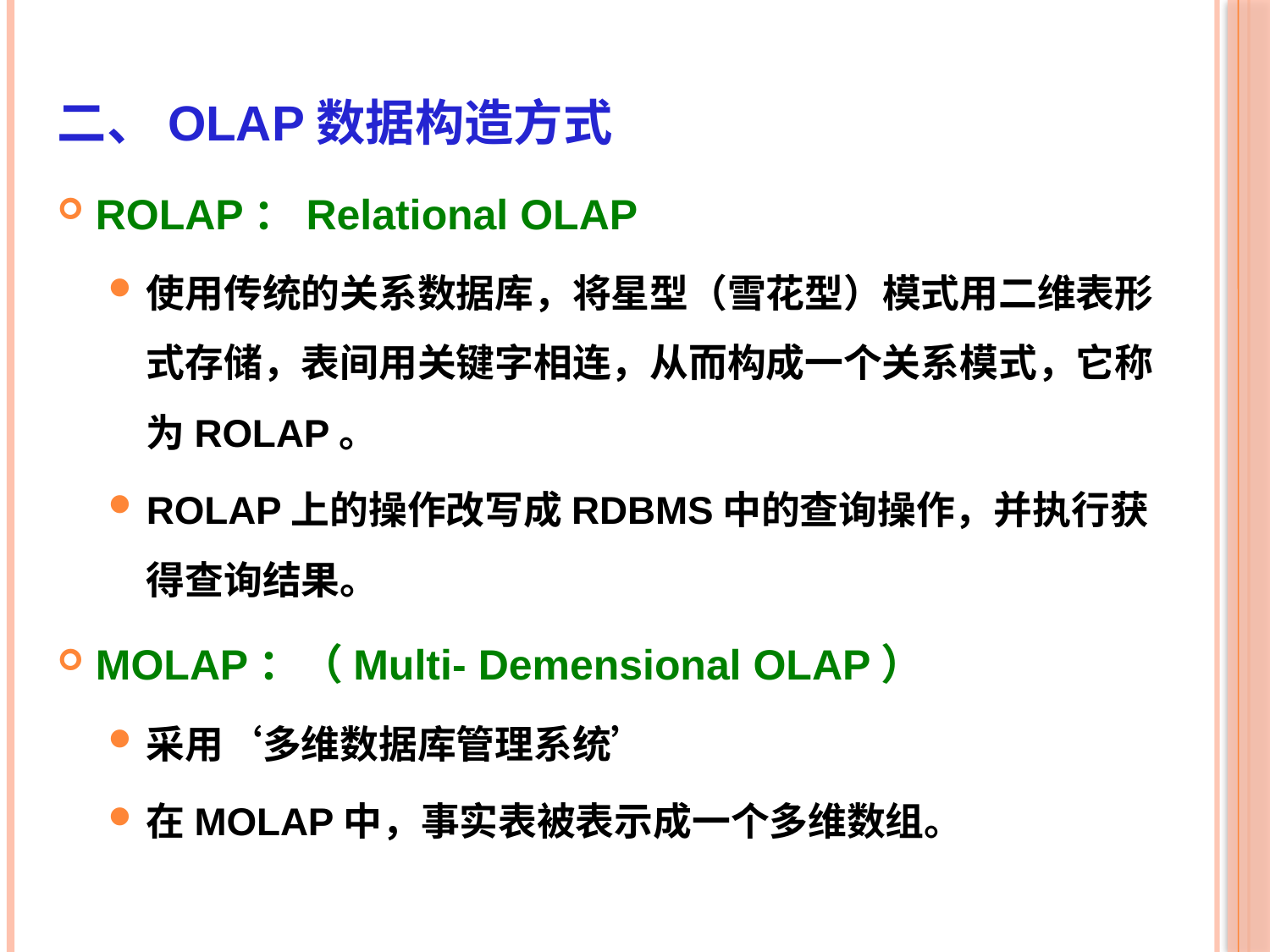

二、OLAP数据构造方式
ROLAP：Relational OLAP
使用传统的关系数据库，将星型（雪花型）模式用二维表形式存储，表间用关键字相连，从而构成一个关系模式，它称为ROLAP。
ROLAP上的操作改写成RDBMS中的查询操作，并执行获得查询结果。
MOLAP：（Multi- Demensional OLAP）
采用‘多维数据库管理系统’
在MOLAP中，事实表被表示成一个多维数组。